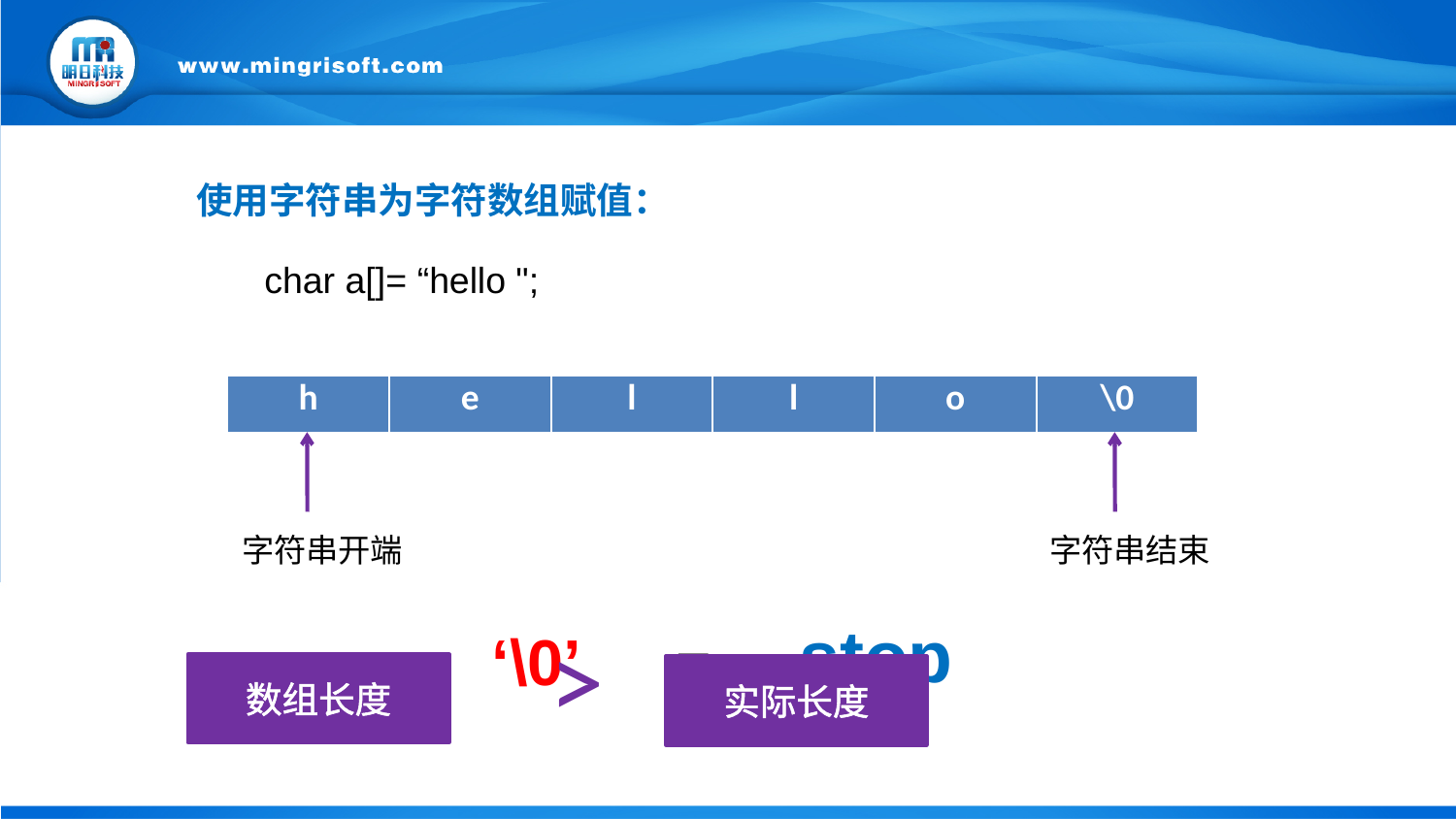

使用字符串为字符数组赋值：
char a[]= “hello ";
| h | e | l | l | o | \0 |
| --- | --- | --- | --- | --- | --- |
字符串开端
字符串结束
stop
‘\0’
=
》>》
数组长度
实际长度